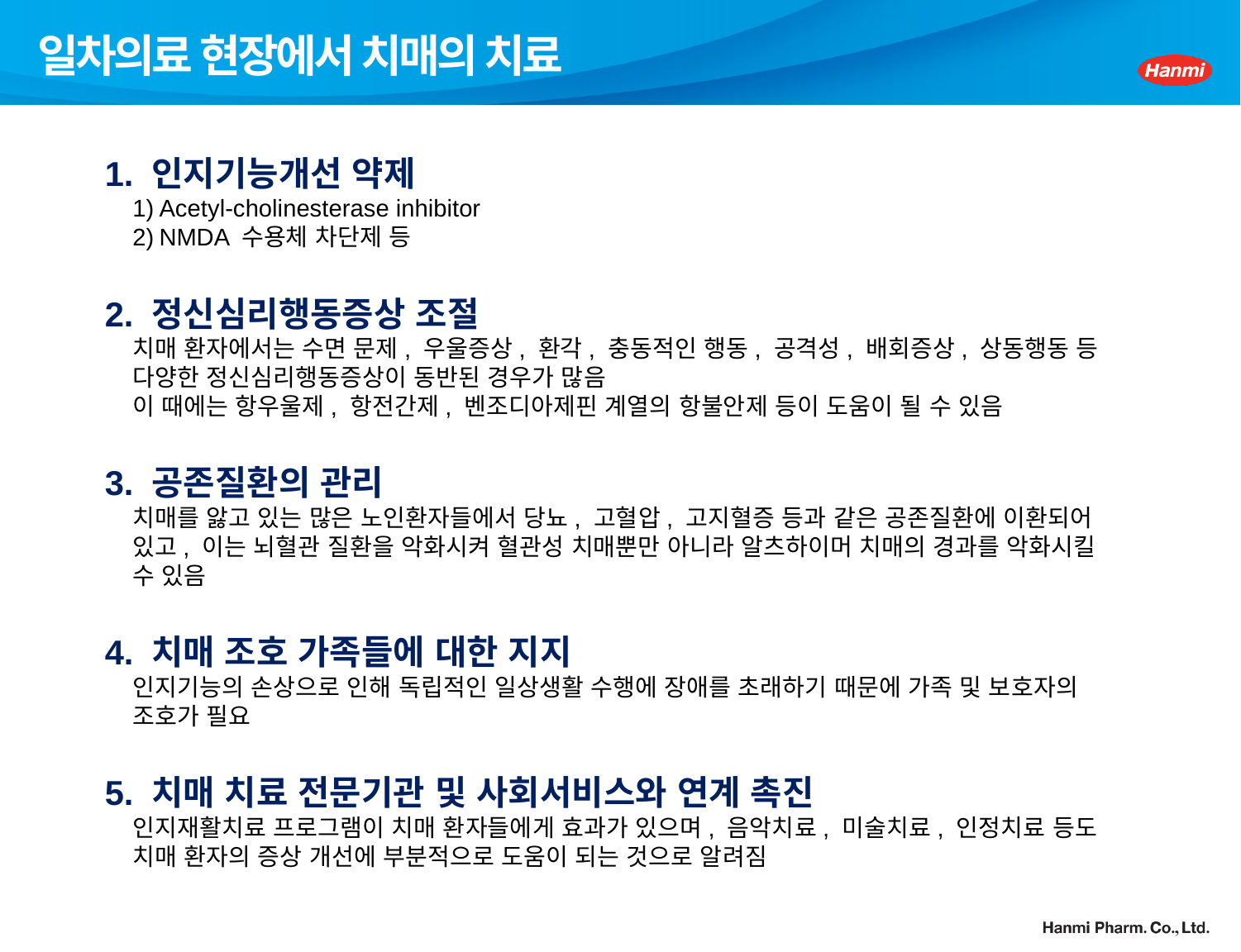

# 일차의료 현장에서 치매의 치료
1. 인지기능개선 약제
Acetyl-cholinesterase inhibitor
NMDA 수용체 차단제 등

2. 정신심리행동증상 조절
치매 환자에서는 수면 문제, 우울증상, 환각, 충동적인 행동, 공격성, 배회증상, 상동행동 등 다양한 정신심리행동증상이 동반된 경우가 많음
이 때에는 항우울제, 항전간제, 벤조디아제핀 계열의 항불안제 등이 도움이 될 수 있음

3. 공존질환의 관리
치매를 앓고 있는 많은 노인환자들에서 당뇨, 고혈압, 고지혈증 등과 같은 공존질환에 이환되어 있고, 이는 뇌혈관 질환을 악화시켜 혈관성 치매뿐만 아니라 알츠하이머 치매의 경과를 악화시킬 수 있음

4. 치매 조호 가족들에 대한 지지
인지기능의 손상으로 인해 독립적인 일상생활 수행에 장애를 초래하기 때문에 가족 및 보호자의 조호가 필요

5. 치매 치료 전문기관 및 사회서비스와 연계 촉진
인지재활치료 프로그램이 치매 환자들에게 효과가 있으며, 음악치료, 미술치료, 인정치료 등도 치매 환자의 증상 개선에 부분적으로 도움이 되는 것으로 알려짐